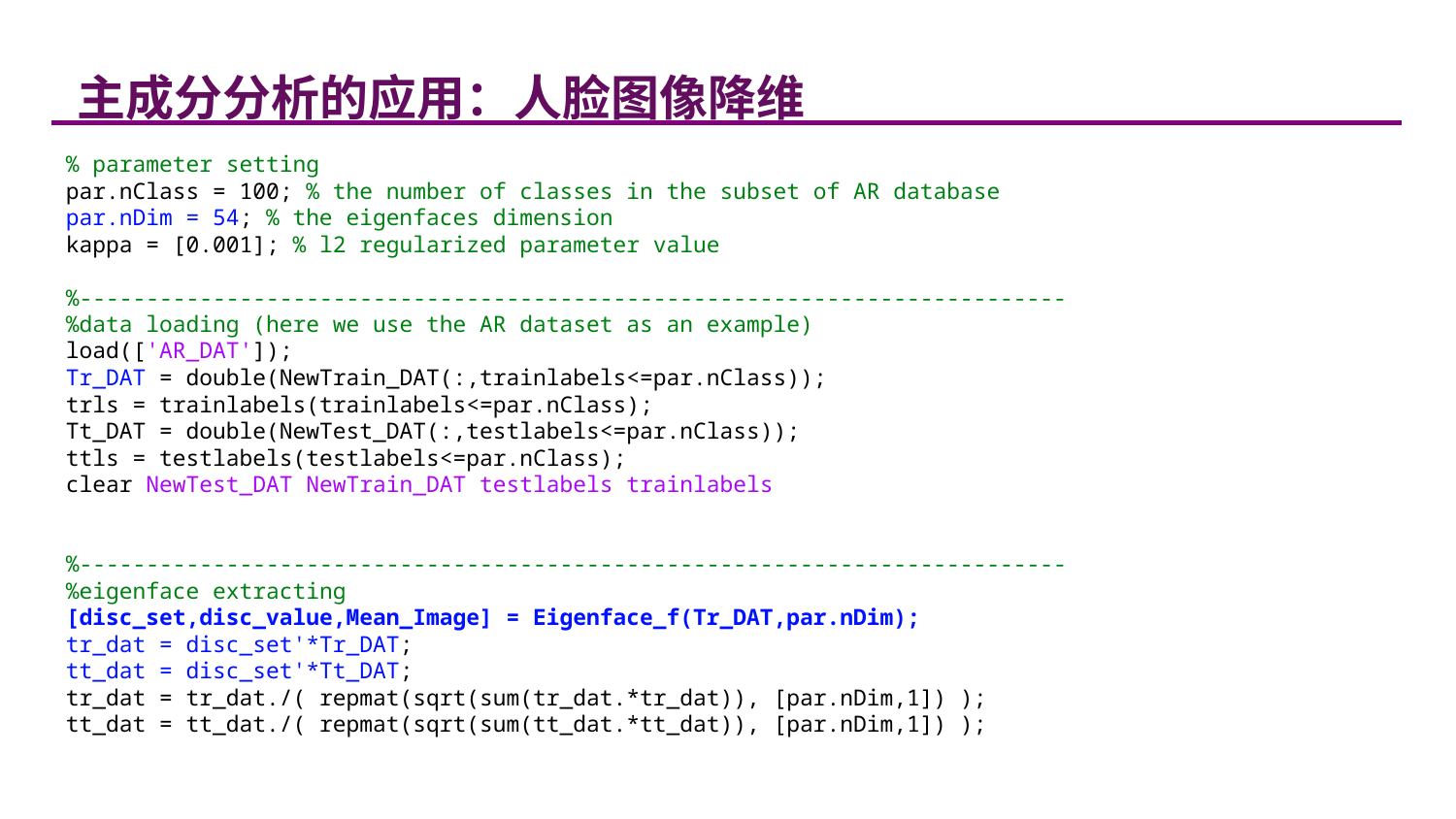

主成分分析的应用：人脸图像降维
% parameter setting
par.nClass = 100; % the number of classes in the subset of AR database
par.nDim = 54; % the eigenfaces dimension
kappa = [0.001]; % l2 regularized parameter value

%--------------------------------------------------------------------------
%data loading (here we use the AR dataset as an example)
load(['AR_DAT']);
Tr_DAT = double(NewTrain_DAT(:,trainlabels<=par.nClass));
trls = trainlabels(trainlabels<=par.nClass);
Tt_DAT = double(NewTest_DAT(:,testlabels<=par.nClass));
ttls = testlabels(testlabels<=par.nClass);
clear NewTest_DAT NewTrain_DAT testlabels trainlabels

%--------------------------------------------------------------------------
%eigenface extracting
[disc_set,disc_value,Mean_Image] = Eigenface_f(Tr_DAT,par.nDim);
tr_dat = disc_set'*Tr_DAT;
tt_dat = disc_set'*Tt_DAT;
tr_dat = tr_dat./( repmat(sqrt(sum(tr_dat.*tr_dat)), [par.nDim,1]) );
tt_dat = tt_dat./( repmat(sqrt(sum(tt_dat.*tt_dat)), [par.nDim,1]) );